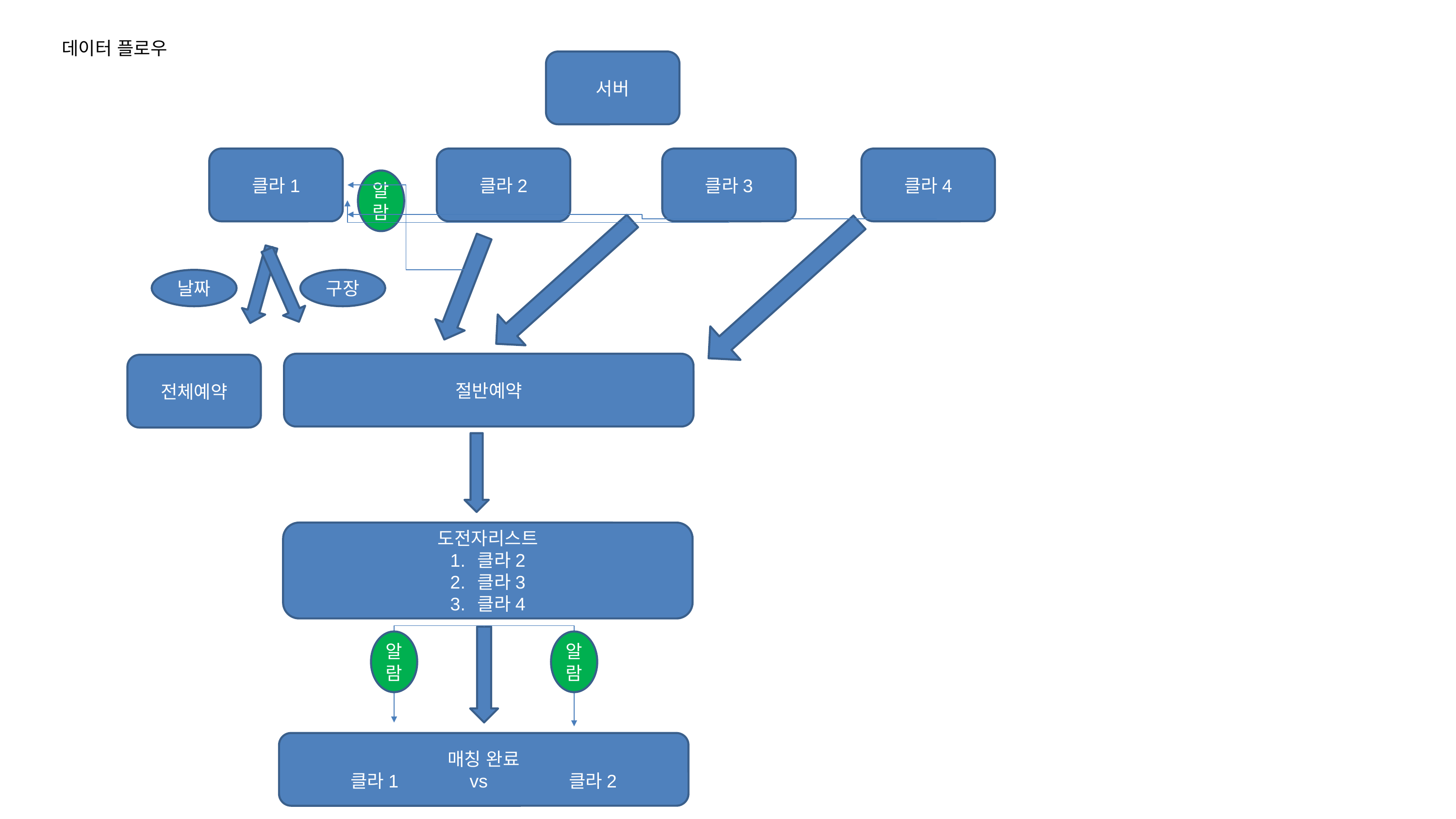

데이터 플로우
서버
클라1
클라2
클라3
클라4
알람

날짜
구장
절반예약
전체예약

도전자리스트
클라2
클라3
클라4

알람
알람
매칭 완료
클라1              vs               클라2